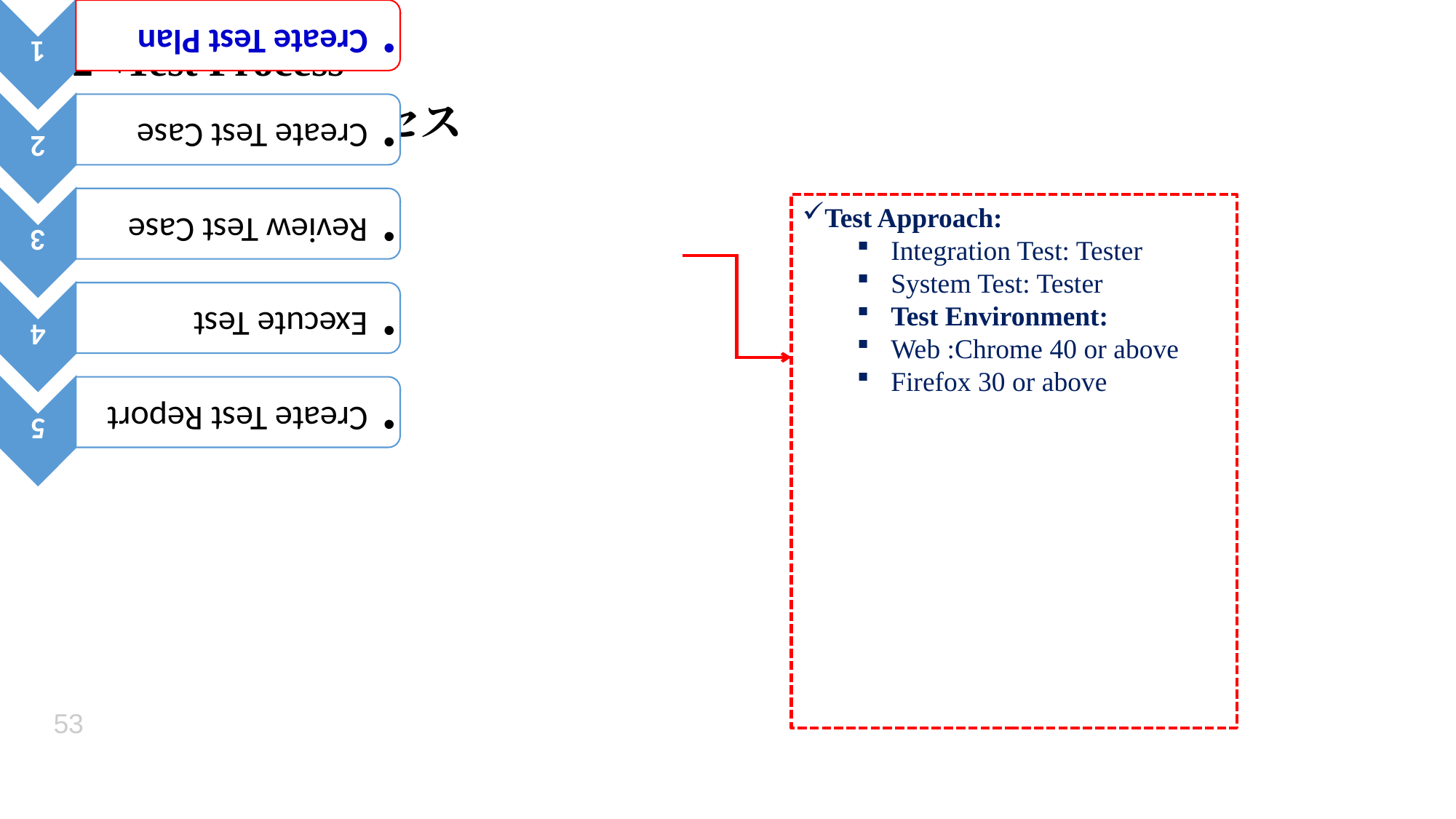

5.2   Test Process
　　テストのプロセス

Test Approach:
Integration Test: Tester
System Test: Tester
Test Environment:
Web :Chrome 40 or above
Firefox 30 or above

1
Create Test Plan
2
Create Test Case
3
Review Test Case
4
Execute Test
5
Create Test Report